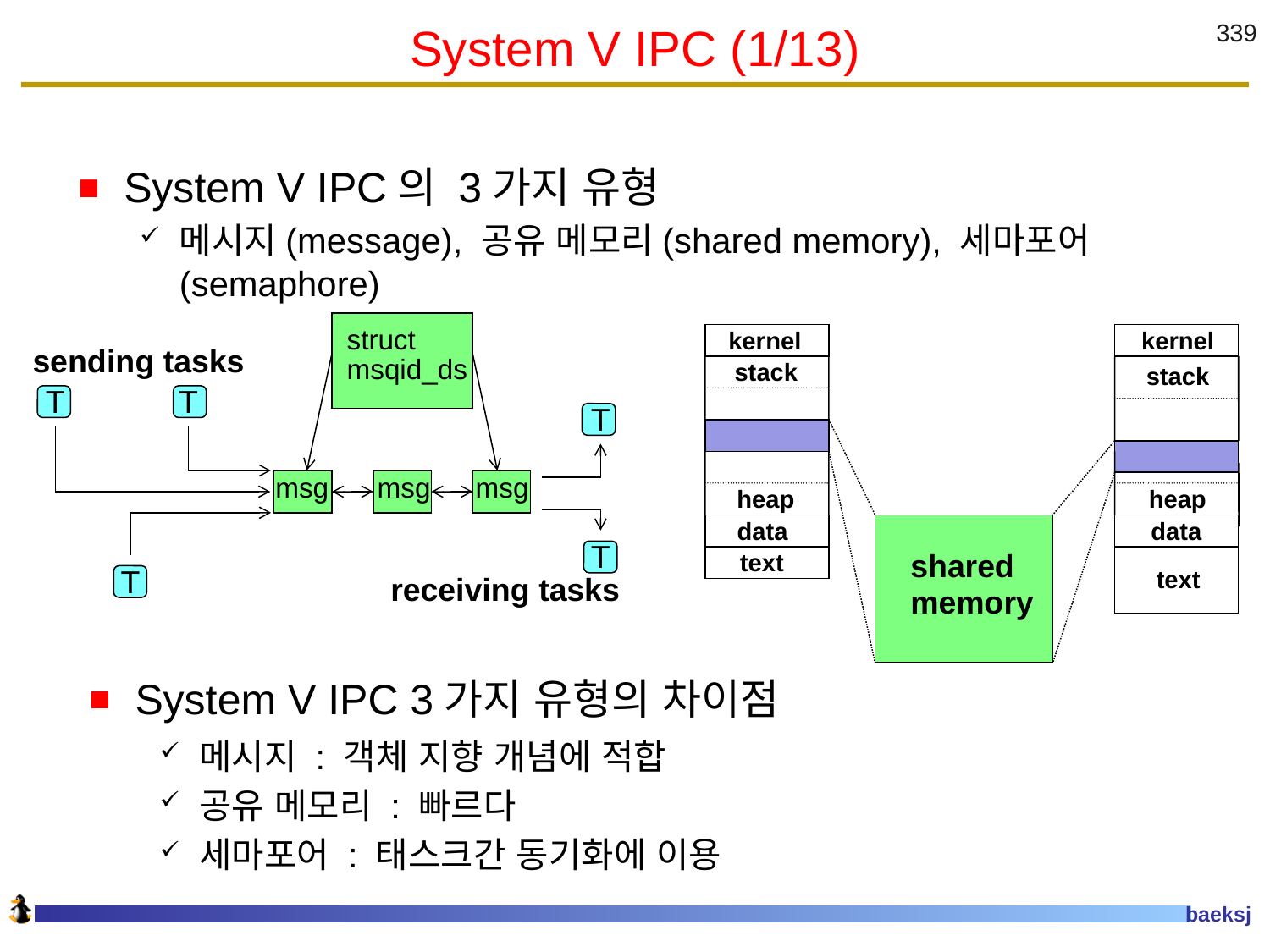

# System V IPC (1/13)
339
System V IPC의 3가지 유형
메시지(message), 공유 메모리(shared memory), 세마포어(semaphore)

struct
msqid_ds
sending tasks

T
T

T

msg
msg
msg

T

T
receiving tasks

kernel

kernel

stack

stack

heap

heap

data

data

text
shared
memory

text
System V IPC 3가지 유형의 차이점
메시지 : 객체 지향 개념에 적합
공유 메모리 : 빠르다
세마포어 : 태스크간 동기화에 이용